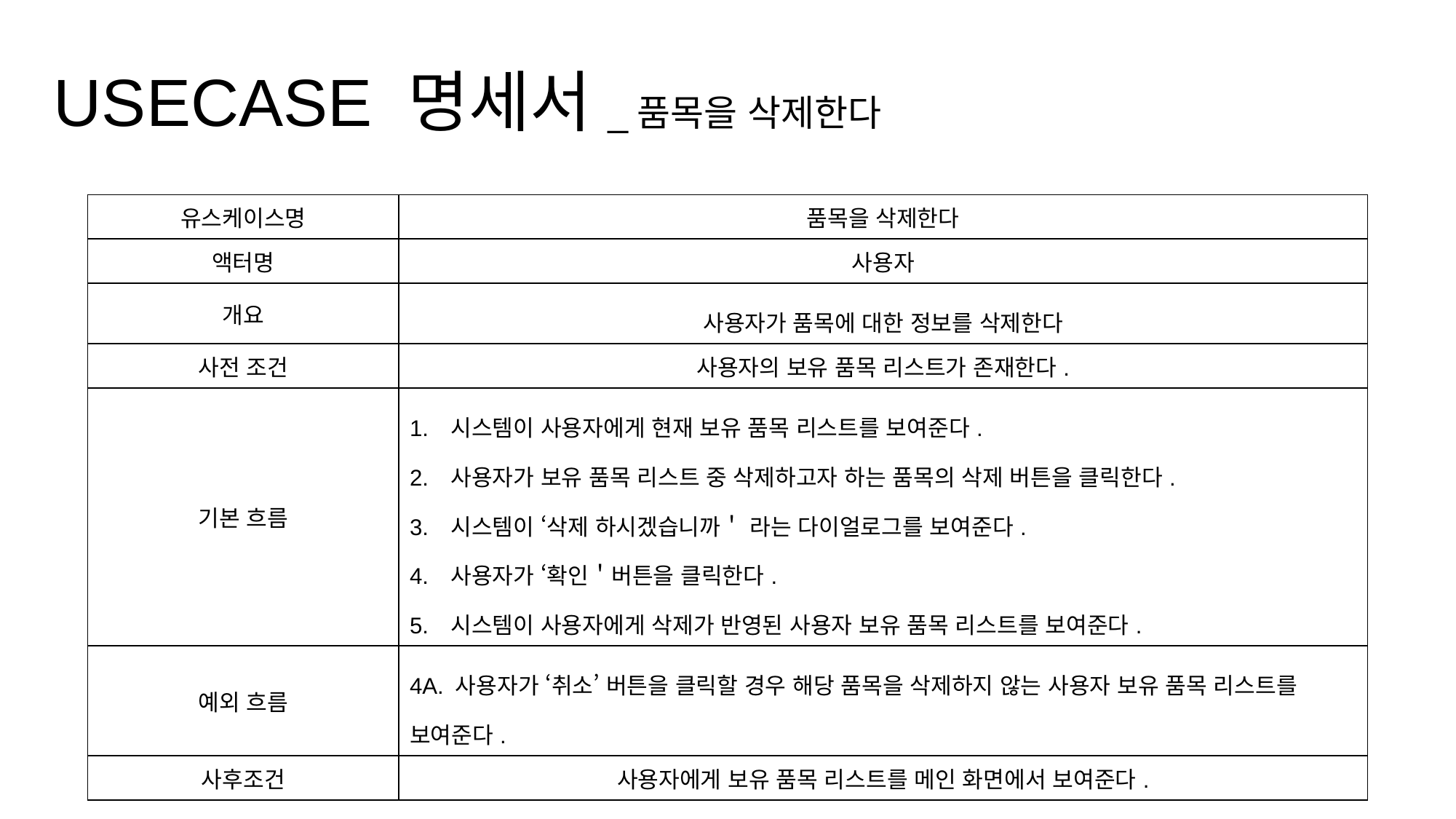

USECASE 명세서_품목을 삭제한다
| 유스케이스명 | 품목을 삭제한다 |
| --- | --- |
| 액터명 | 사용자 |
| 개요 | 사용자가 품목에 대한 정보를 삭제한다 |
| 사전 조건 | 사용자의 보유 품목 리스트가 존재한다. |
| 기본 흐름 | 시스템이 사용자에게 현재 보유 품목 리스트를 보여준다. 사용자가 보유 품목 리스트 중 삭제하고자 하는 품목의 삭제 버튼을 클릭한다. 시스템이 ‘삭제 하시겠습니까＇ 라는 다이얼로그를 보여준다. 사용자가 ‘확인＇버튼을 클릭한다. 시스템이 사용자에게 삭제가 반영된 사용자 보유 품목 리스트를 보여준다. |
| 예외 흐름 | 4A. 사용자가 ‘취소’ 버튼을 클릭할 경우 해당 품목을 삭제하지 않는 사용자 보유 품목 리스트를 보여준다. |
| 사후조건 | 사용자에게 보유 품목 리스트를 메인 화면에서 보여준다. |